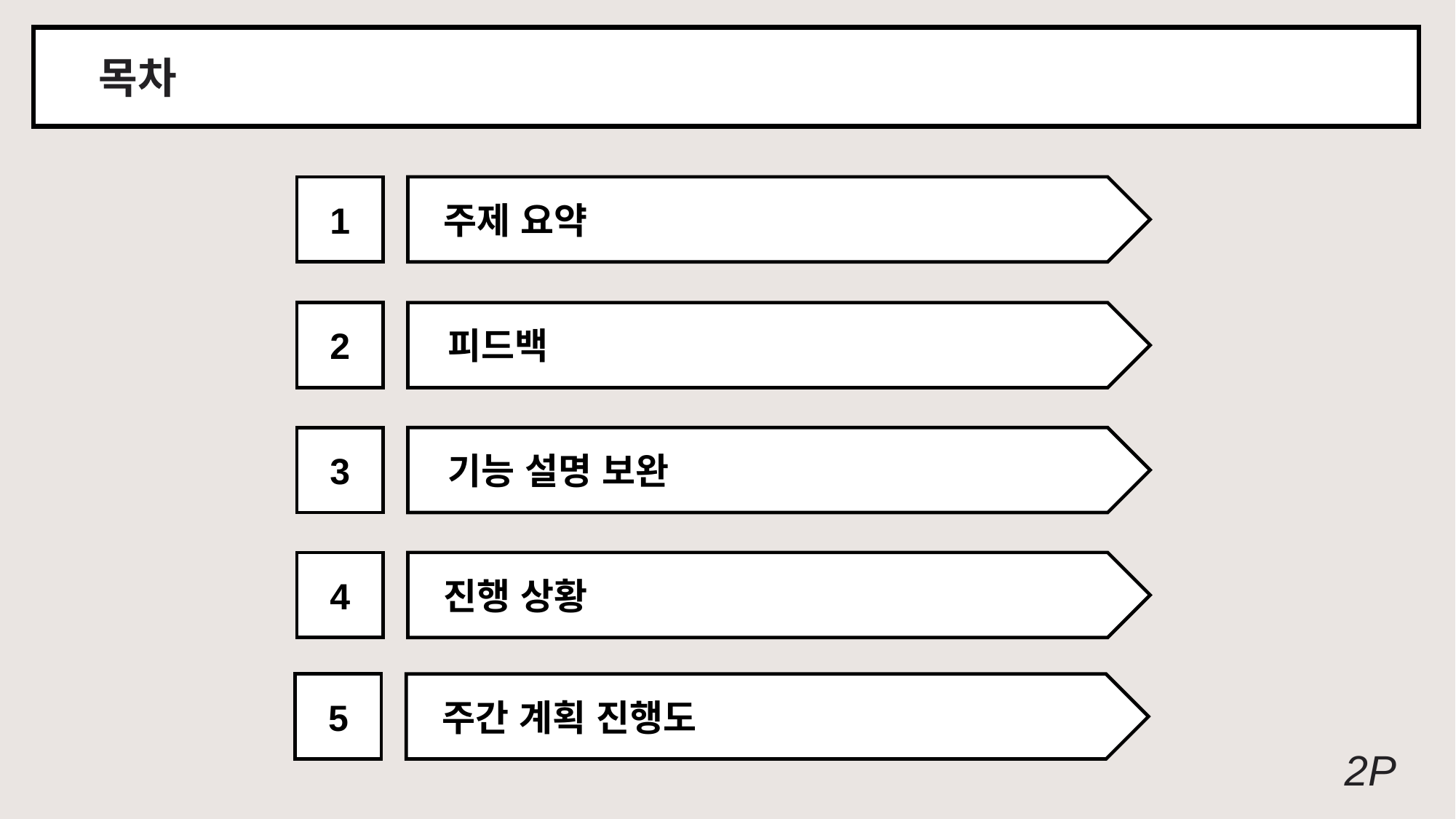

목차
1
  주제 요약
2
  피드백
3
  기능 설명 보완
4
  진행 상황
5
  주간 계획 진행도
2P